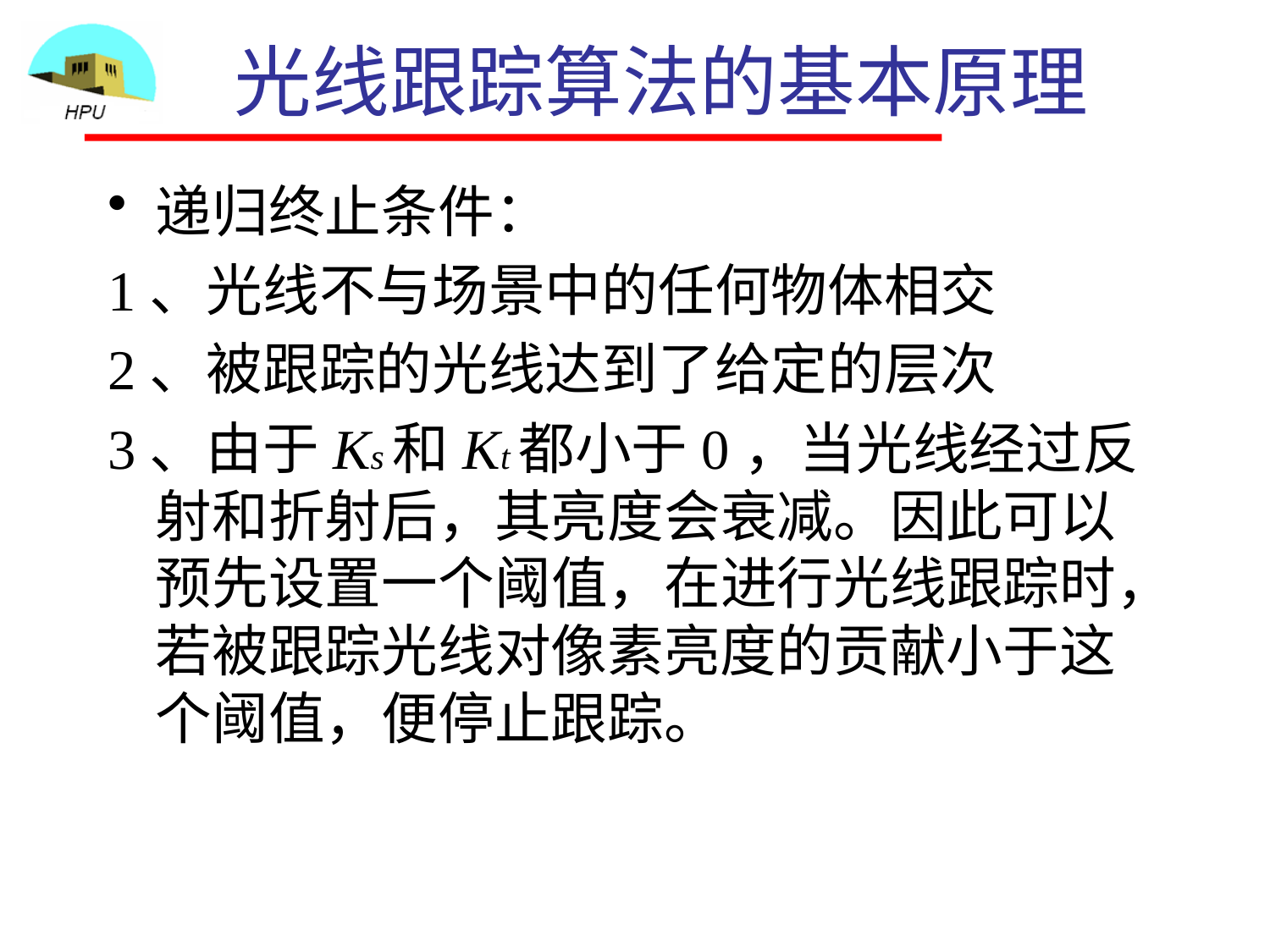

# 光线跟踪算法的基本原理
递归终止条件：
1、光线不与场景中的任何物体相交
2、被跟踪的光线达到了给定的层次
3、由于Ks和Kt都小于0，当光线经过反射和折射后，其亮度会衰减。因此可以预先设置一个阈值，在进行光线跟踪时，若被跟踪光线对像素亮度的贡献小于这个阈值，便停止跟踪。